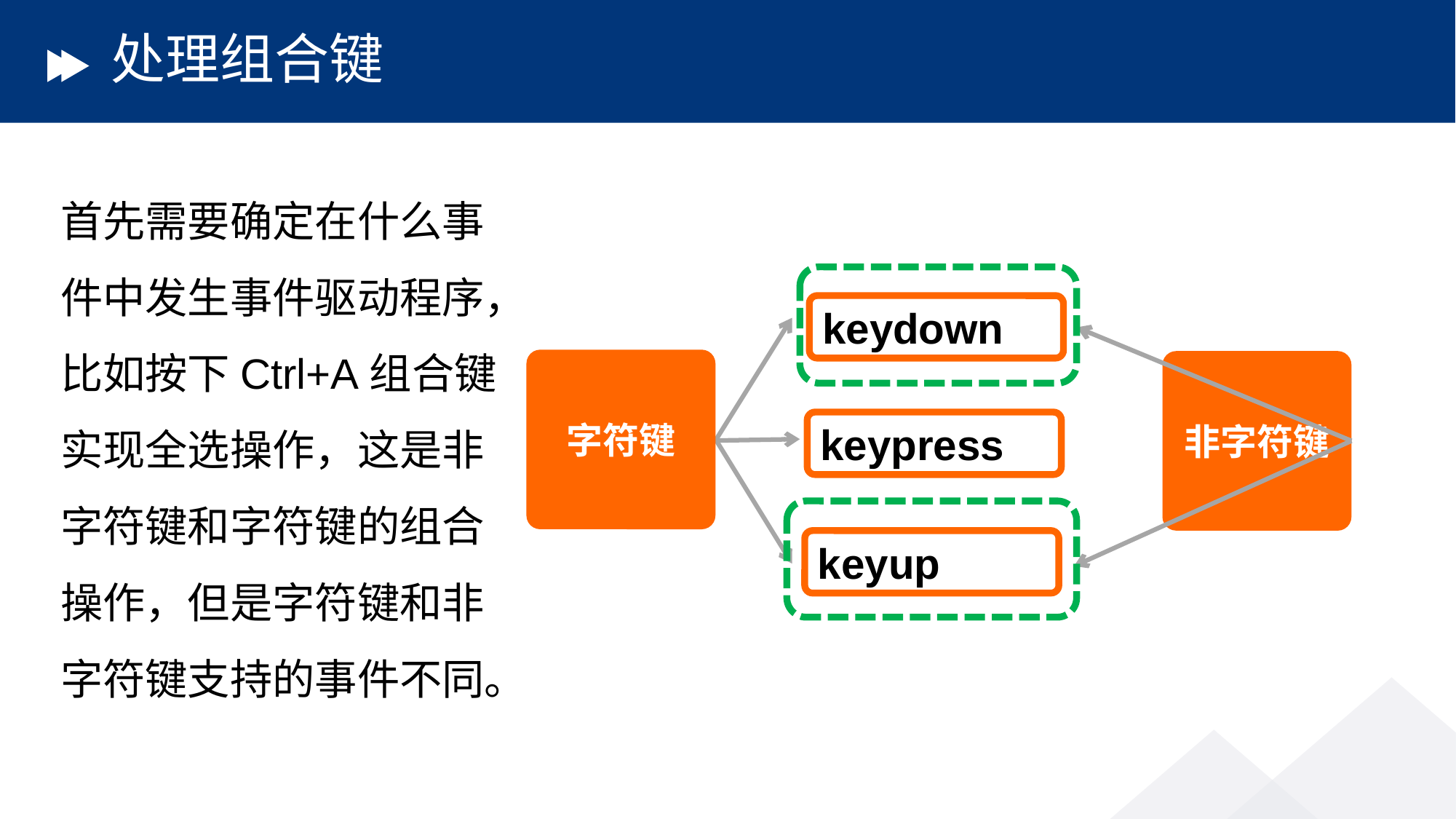

# 处理组合键
首先需要确定在什么事件中发生事件驱动程序，比如按下Ctrl+A组合键实现全选操作，这是非字符键和字符键的组合操作，但是字符键和非字符键支持的事件不同。

keydown
keypress
keyup
字符键
非字符键